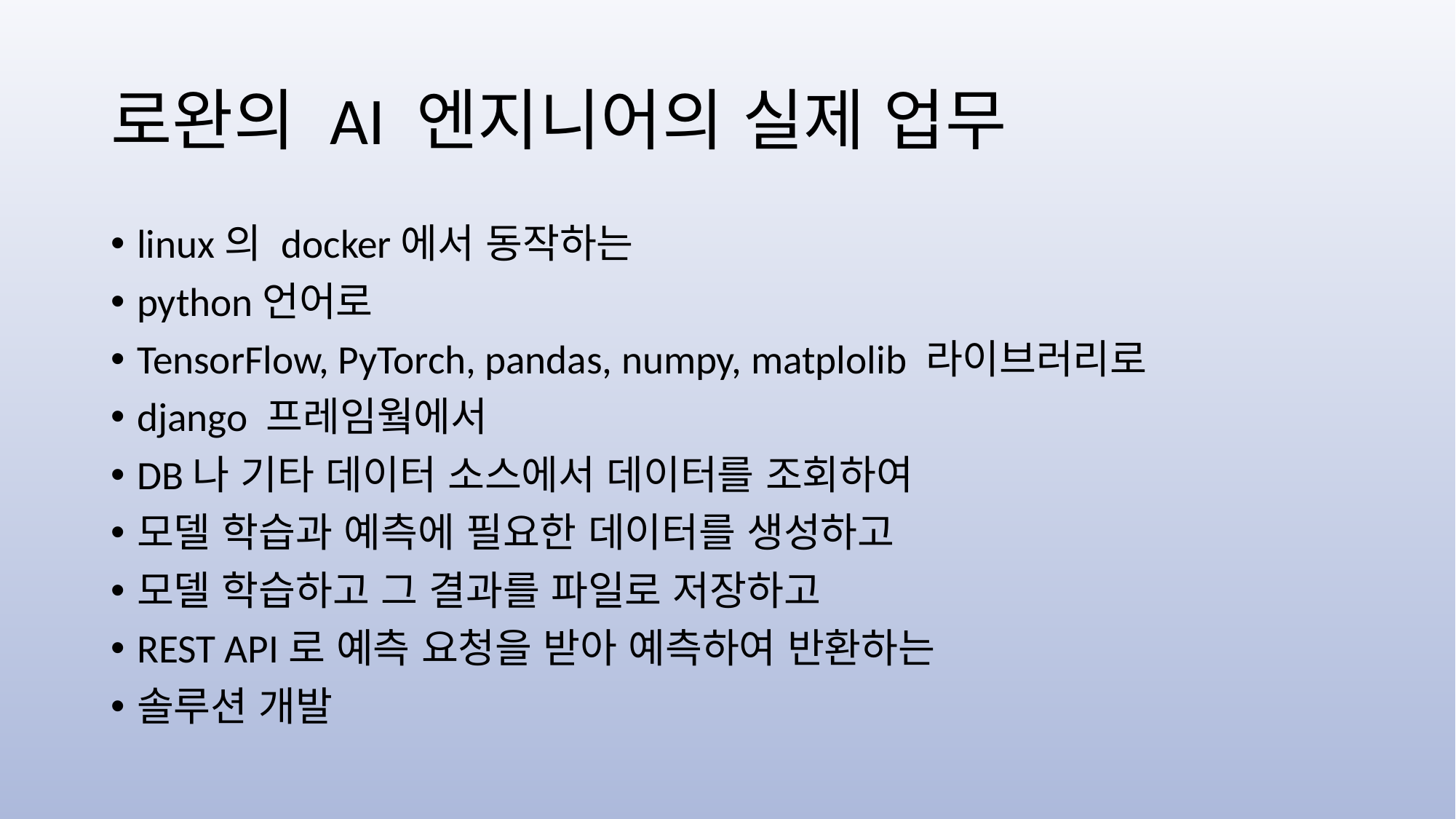

# 로완의 AI 엔지니어의 실제 업무
linux의 docker에서 동작하는
python언어로
TensorFlow, PyTorch, pandas, numpy, matplolib 라이브러리로
django 프레임웤에서
DB나 기타 데이터 소스에서 데이터를 조회하여
모델 학습과 예측에 필요한 데이터를 생성하고
모델 학습하고 그 결과를 파일로 저장하고
REST API로 예측 요청을 받아 예측하여 반환하는
솔루션 개발